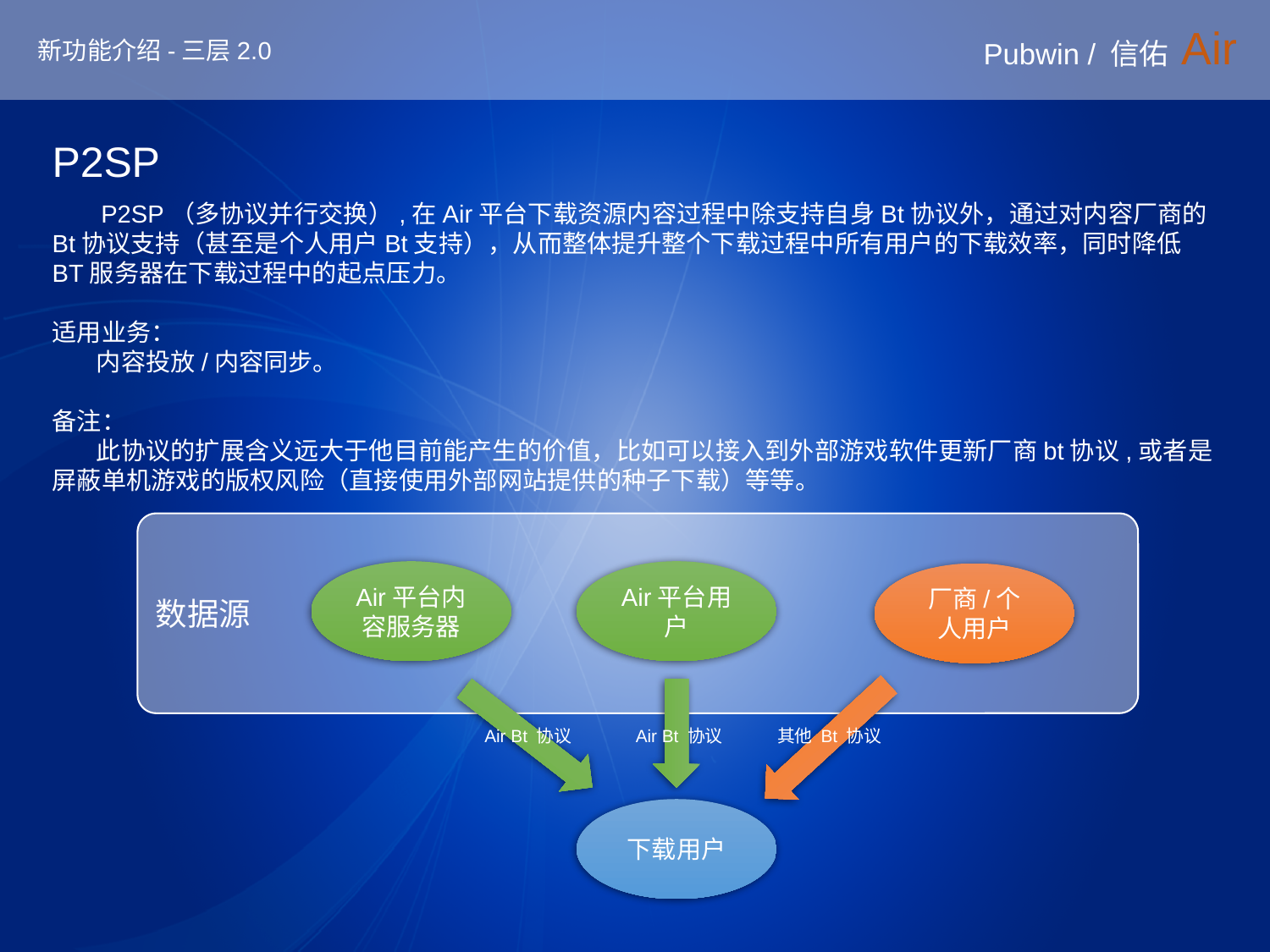

# Pubwin / 信佑 Air
新功能介绍-三层2.0
P2SP
       P2SP（多协议并行交换）,在Air平台下载资源内容过程中除支持自身Bt协议外，通过对内容厂商的Bt协议支持（甚至是个人用户Bt支持），从而整体提升整个下载过程中所有用户的下载效率，同时降低BT服务器在下载过程中的起点压力。

适用业务：
       内容投放/内容同步。

备注：
       此协议的扩展含义远大于他目前能产生的价值，比如可以接入到外部游戏软件更新厂商bt协议,或者是屏蔽单机游戏的版权风险（直接使用外部网站提供的种子下载）等等。

数据源
Air平台内容服务器
Air平台用户
厂商/个人用户

Air Bt 协议
Air Bt 协议
其他 Bt 协议
下载用户